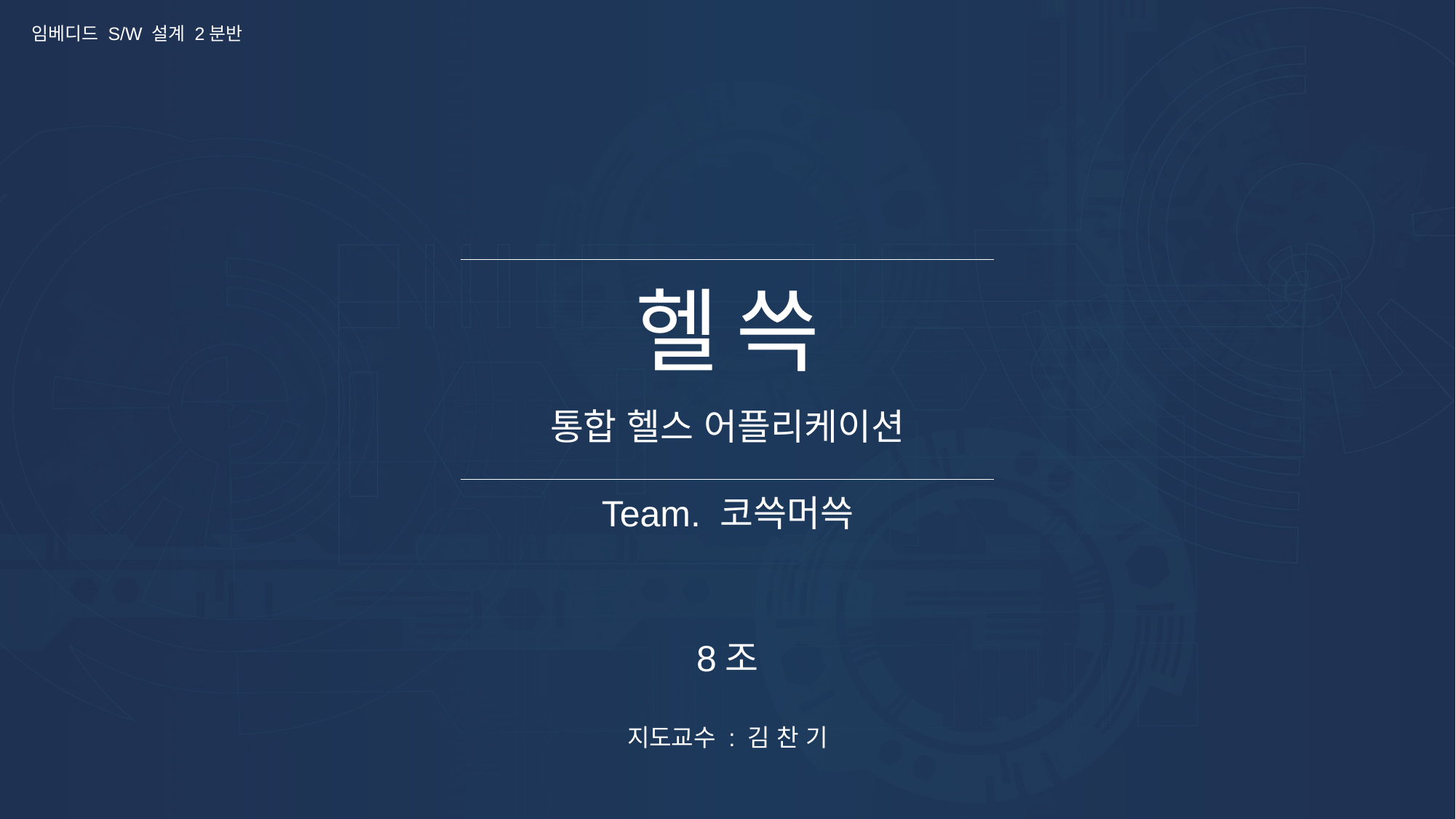

임베디드 S/W 설계 2분반
헬 쓱
통합 헬스 어플리케이션
Team. 코쓱머쓱
8조

지도교수 : 김 찬 기